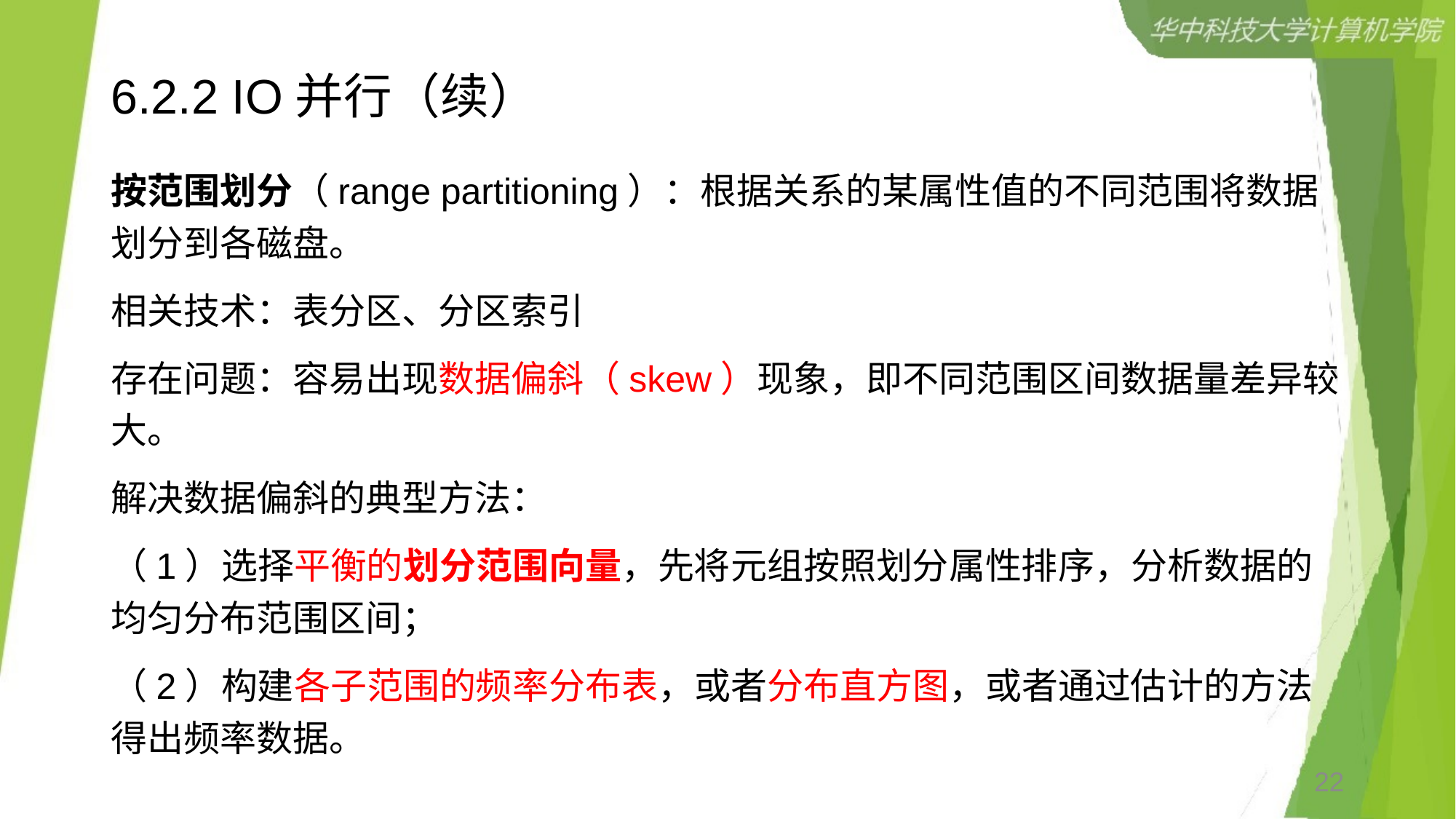

# 6.2.2 IO并行（续）
按范围划分（range partitioning）：根据关系的某属性值的不同范围将数据划分到各磁盘。
相关技术：表分区、分区索引
存在问题：容易出现数据偏斜（skew）现象，即不同范围区间数据量差异较大。
解决数据偏斜的典型方法：
（1）选择平衡的划分范围向量，先将元组按照划分属性排序，分析数据的均匀分布范围区间；
（2）构建各子范围的频率分布表，或者分布直方图，或者通过估计的方法得出频率数据。
22